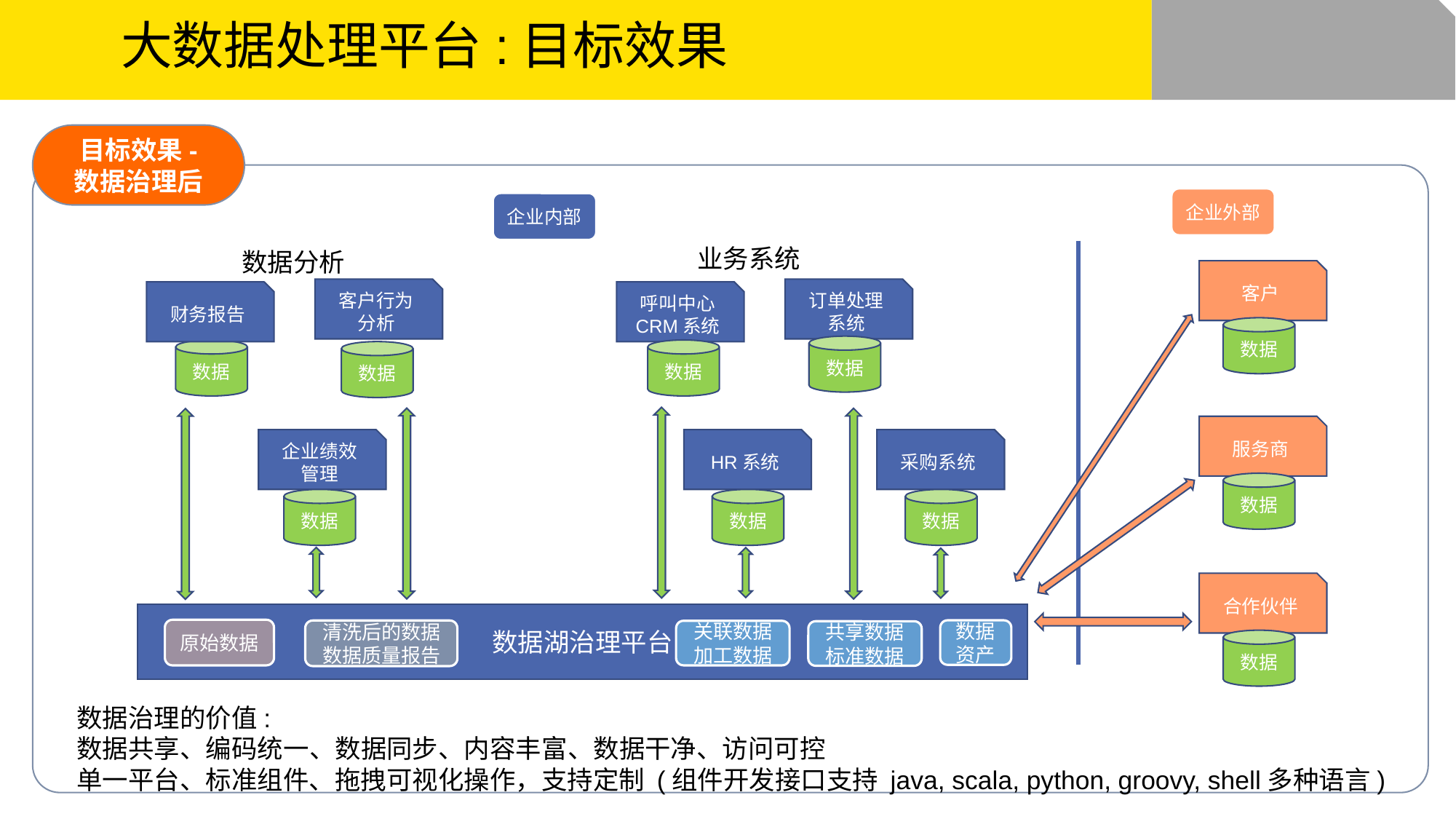

# 大数据处理平台:目标效果
目标效果-
数据治理后

企业外部
企业内部
业务系统
数据分析
客户
客户行为
分析
订单处理
系统
财务报告
呼叫中心
CRM系统
数据
数据
数据
数据
数据
服务商
企业绩效
管理
HR系统
采购系统

数据
数据
数据
数据

合作伙伴
数据湖治理平台

原始数据
数据
资产
清洗后的数据
数据质量报告
关联数据
加工数据
共享数据
标准数据
数据
数据治理的价值:
数据共享、编码统一、数据同步、内容丰富、数据干净、访问可控
单一平台、标准组件、拖拽可视化操作，支持定制 (组件开发接口支持 java, scala, python, groovy, shell多种语言)